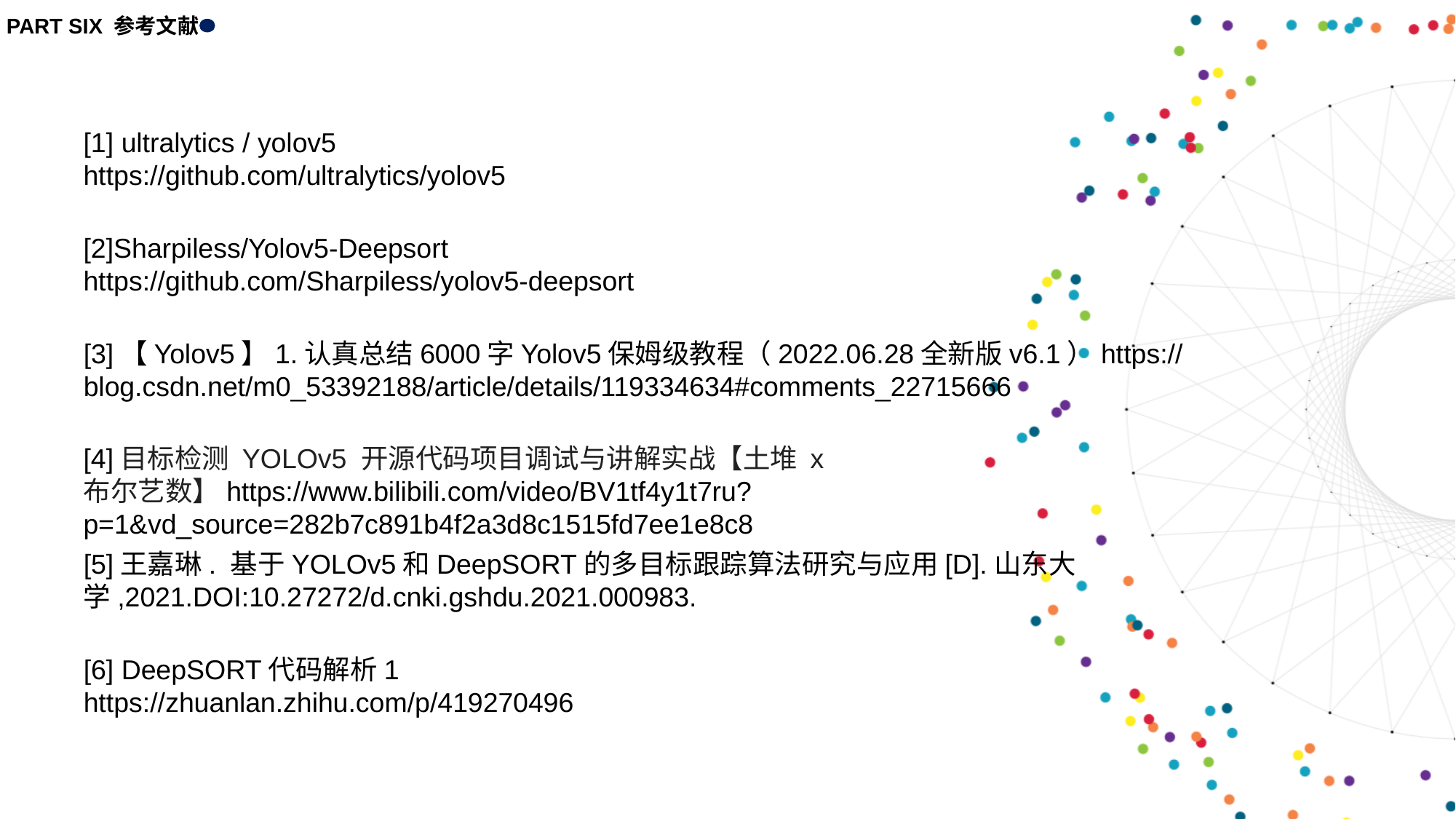

PART SIX 参考文献

[1] ultralytics / yolov5
https://github.com/ultralytics/yolov5
[2]Sharpiless/Yolov5-Deepsort
https://github.com/Sharpiless/yolov5-deepsort
[3]【Yolov5】1.认真总结6000字Yolov5保姆级教程（2022.06.28全新版v6.1）https://blog.csdn.net/m0_53392188/article/details/119334634#comments_22715666
[4]目标检测 YOLOv5 开源代码项目调试与讲解实战【土堆 x 布尔艺数】https://www.bilibili.com/video/BV1tf4y1t7ru?p=1&vd_source=282b7c891b4f2a3d8c1515fd7ee1e8c8
[5]王嘉琳. 基于YOLOv5和DeepSORT的多目标跟踪算法研究与应用[D].山东大学,2021.DOI:10.27272/d.cnki.gshdu.2021.000983.
[6] DeepSORT代码解析1
https://zhuanlan.zhihu.com/p/419270496